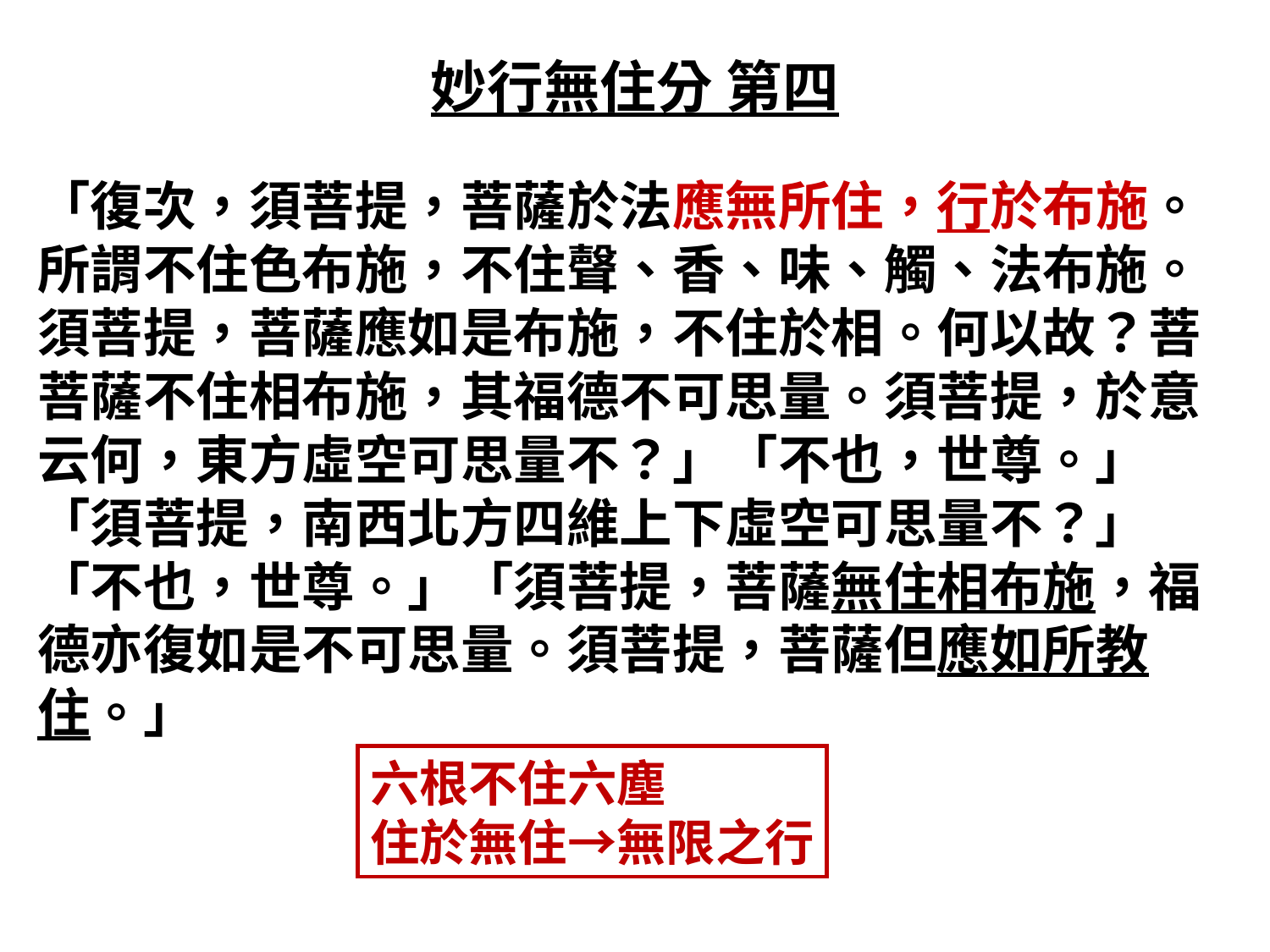

# 妙行無住分 第四
「復次，須菩提，菩薩於法應無所住，行於布施。所謂不住色布施，不住聲、香、味、觸、法布施。須菩提，菩薩應如是布施，不住於相。何以故？菩菩薩不住相布施，其福德不可思量。須菩提，於意云何，東方虛空可思量不？」「不也，世尊。」「須菩提，南西北方四維上下虛空可思量不？」「不也，世尊。」「須菩提，菩薩無住相布施，福德亦復如是不可思量。須菩提，菩薩但應如所教住。」
六根不住六塵
住於無住→無限之行